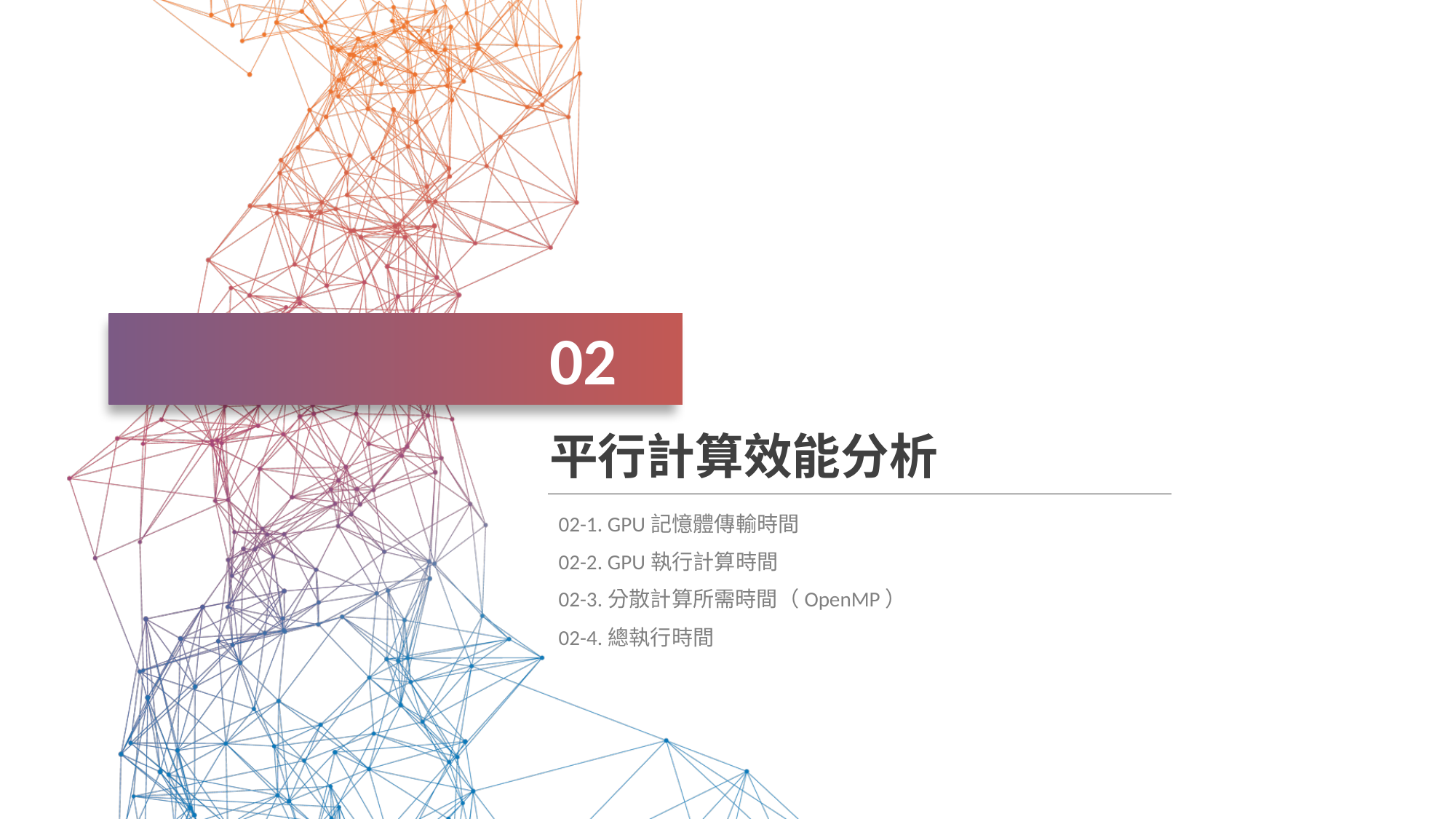

02

平行計算效能分析
02-1. GPU記憶體傳輸時間

02-2. GPU執行計算時間
02-3.分散計算所需時間（OpenMP）
02-4.總執行時間